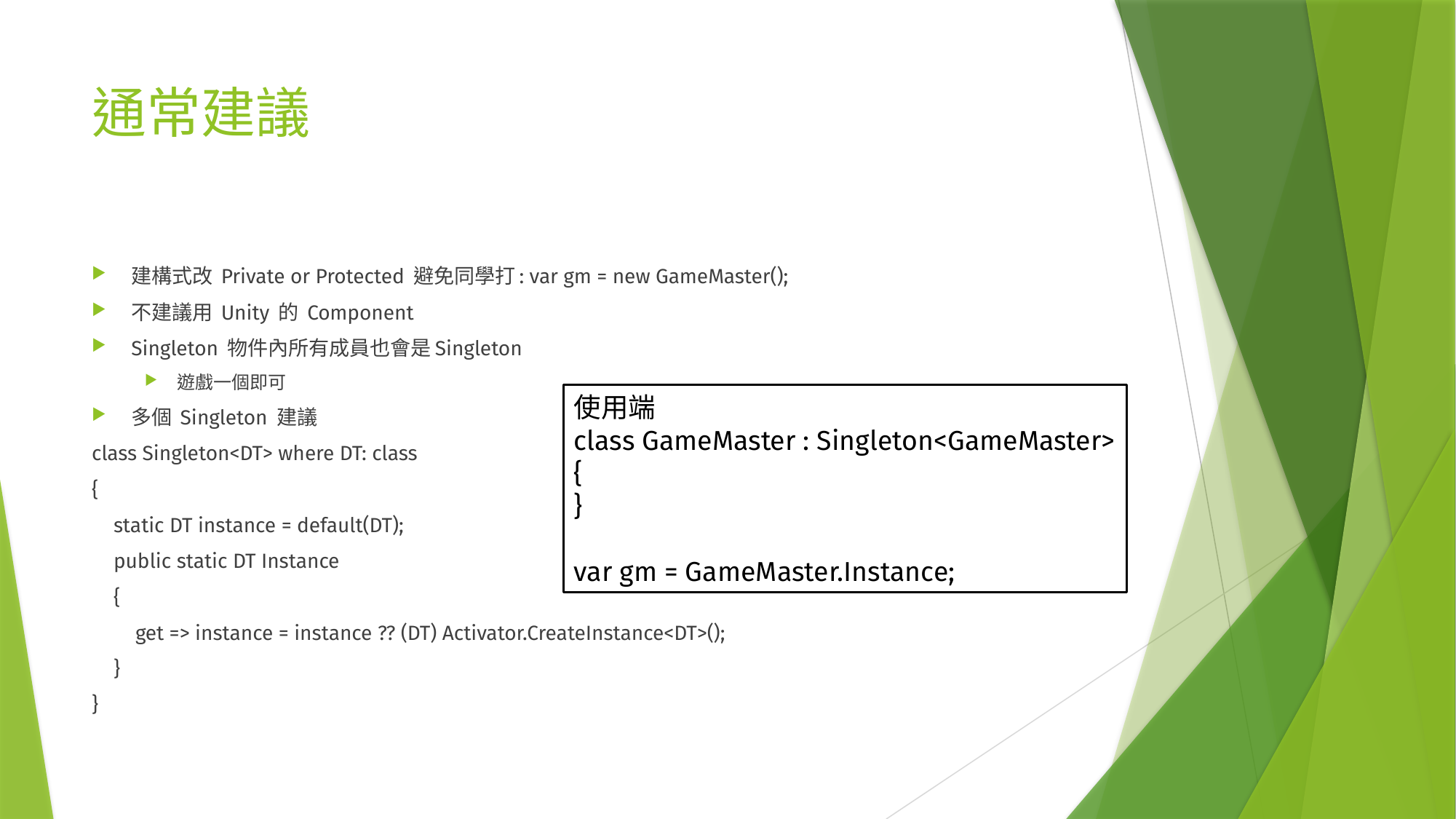

# 通常建議
建構式改 Private or Protected 避免同學打: var gm = new GameMaster();
不建議用 Unity 的 Component
Singleton 物件內所有成員也會是Singleton
遊戲一個即可
多個 Singleton 建議
class Singleton<DT> where DT: class
{
    static DT instance = default(DT);
    public static DT Instance
    {
        get => instance = instance ?? (DT) Activator.CreateInstance<DT>();
    }
}
使用端
class GameMaster : Singleton<GameMaster>
{
}

var gm = GameMaster.Instance;